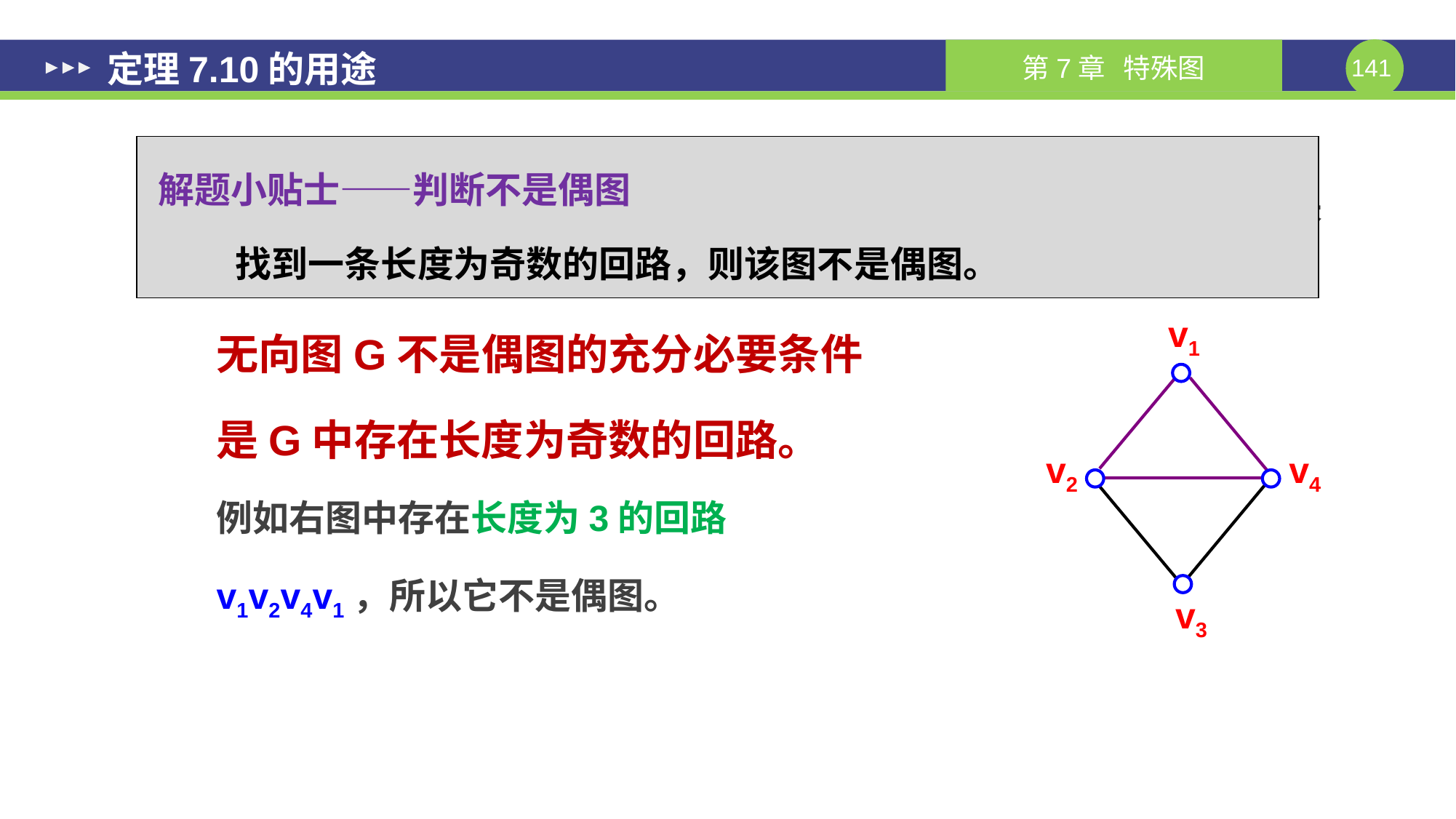

# 定理7.10的用途
解题小贴士——判断不是偶图
找到一条长度为奇数的回路，则该图不是偶图。
在实际应用中，定理7.10本身使用不多，我们常使用它的逆否命题来判断一个图不是偶图：
无向图G不是偶图的充分必要条件
是G中存在长度为奇数的回路。
例如右图中存在长度为3的回路
v1v2v4v1，所以它不是偶图。
v1

v2
v4

v3